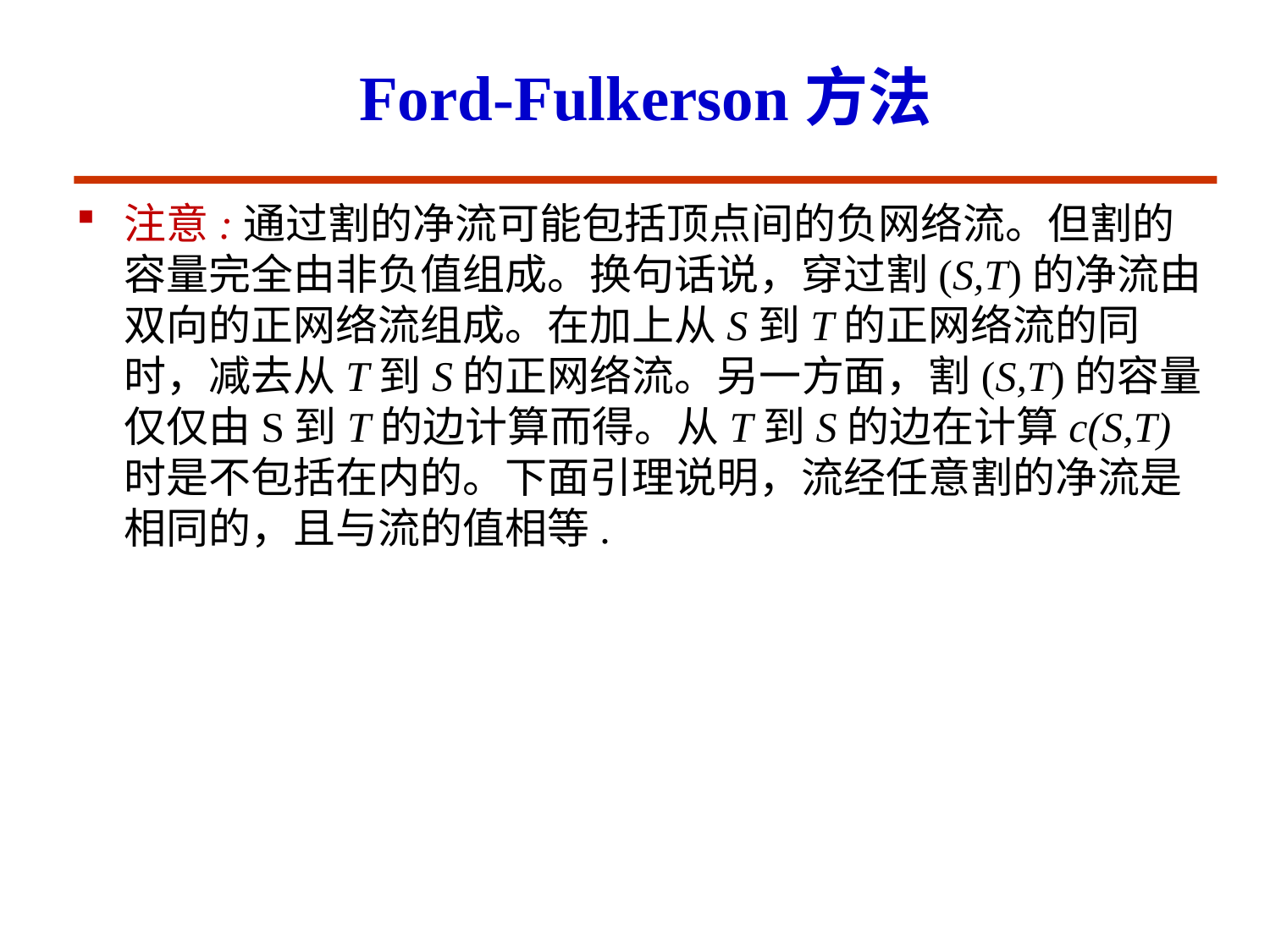

# Ford-Fulkerson方法
注意:通过割的净流可能包括顶点间的负网络流。但割的容量完全由非负值组成。换句话说，穿过割(S,T)的净流由双向的正网络流组成。在加上从S到T的正网络流的同时，减去从T到S的正网络流。另一方面，割(S,T)的容量仅仅由S到T的边计算而得。从T到S的边在计算c(S,T)时是不包括在内的。下面引理说明，流经任意割的净流是相同的，且与流的值相等.